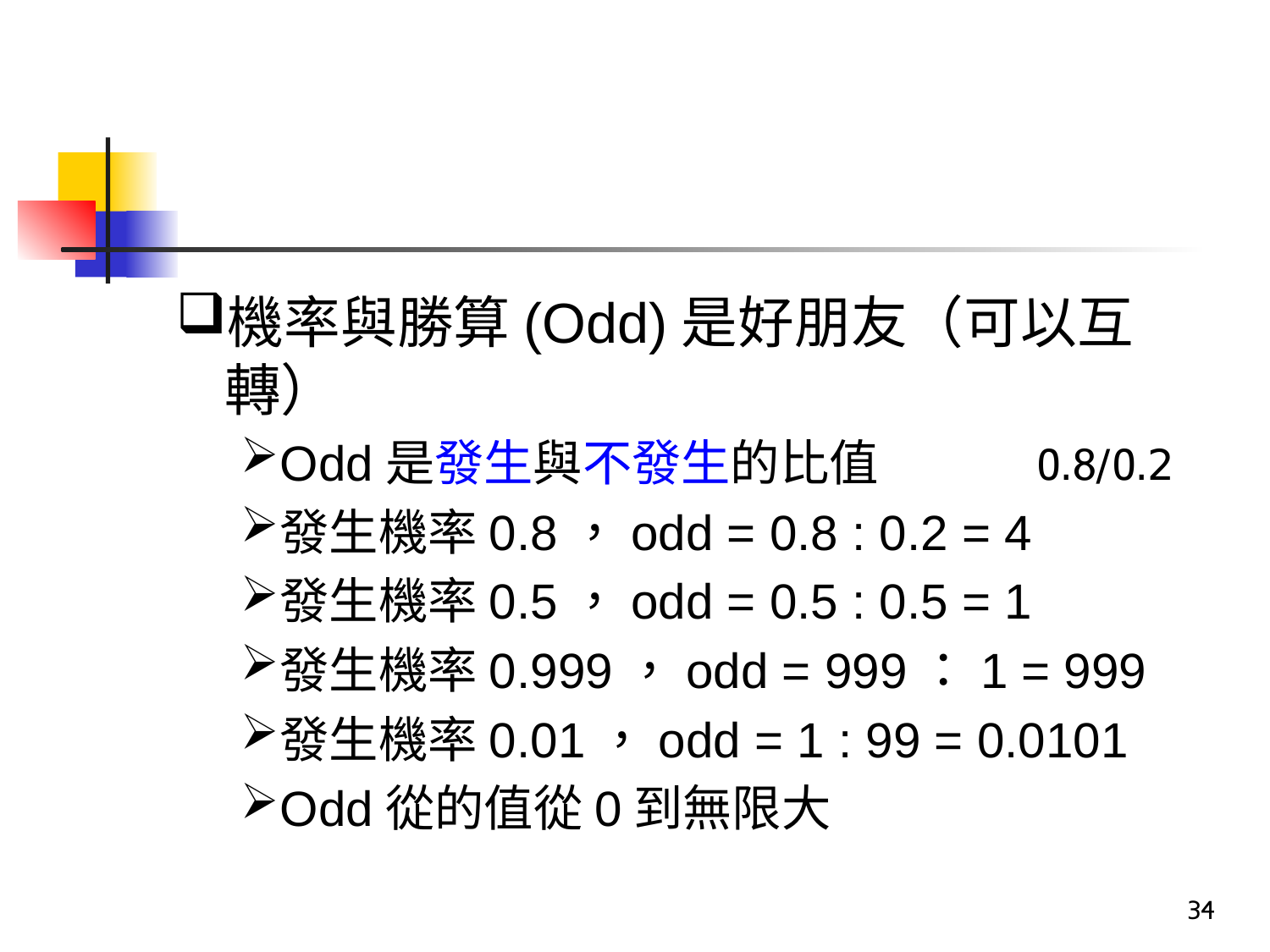

機率與勝算(Odd)是好朋友（可以互轉）
Odd是發生與不發生的比值
發生機率0.8，odd = 0.8 : 0.2 = 4
發生機率0.5，odd = 0.5 : 0.5 = 1
發生機率0.999，odd = 999：1 = 999
發生機率0.01，odd = 1 : 99 = 0.0101
Odd從的值從0到無限大
0.8/0.2
34